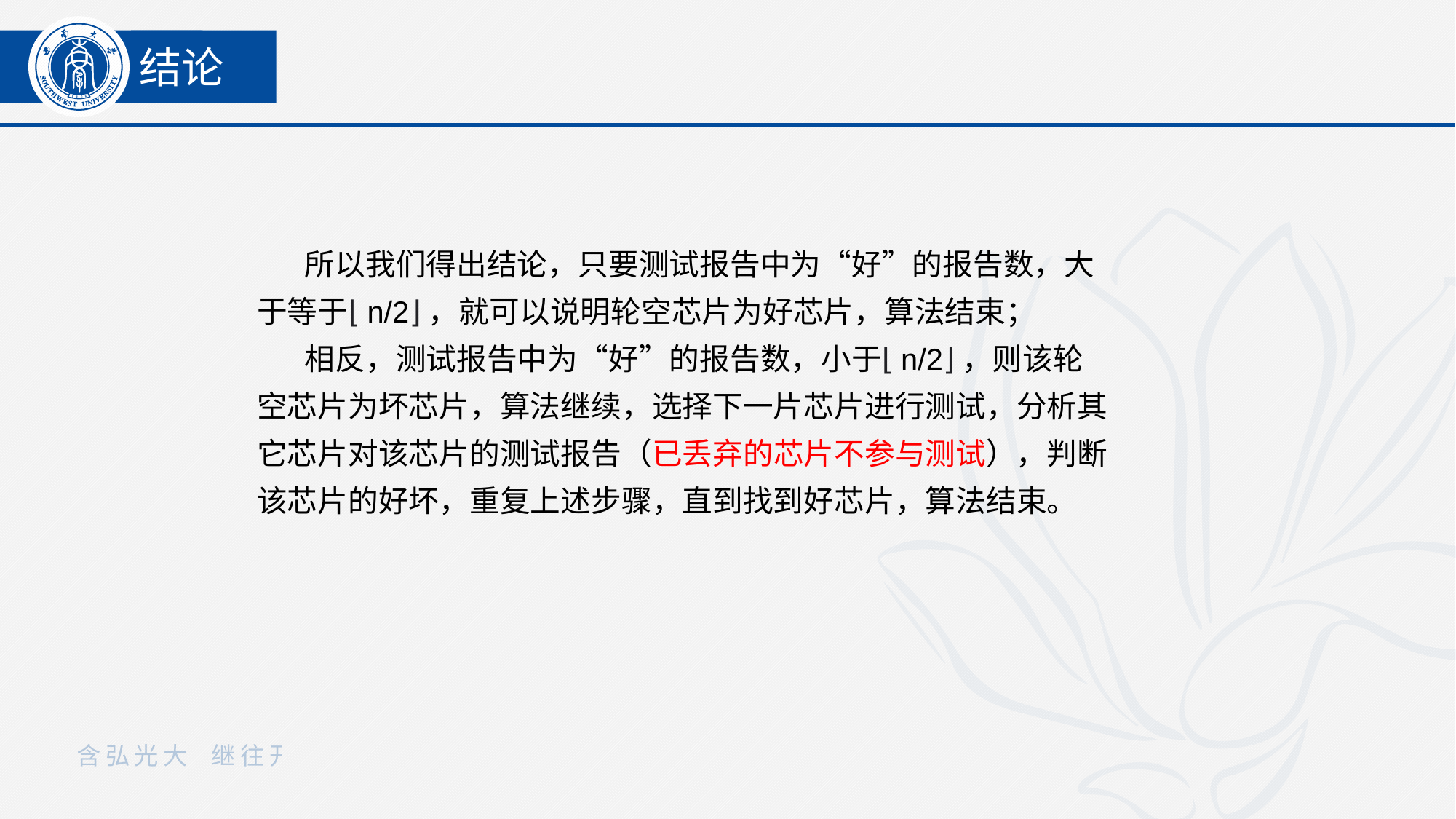

结论
      所以我们得出结论，只要测试报告中为“好”的报告数，大于等于⌊n/2⌋，就可以说明轮空芯片为好芯片，算法结束；
      相反，测试报告中为“好”的报告数，小于⌊n/2⌋，则该轮空芯片为坏芯片，算法继续，选择下一片芯片进行测试，分析其它芯片对该芯片的测试报告（已丢弃的芯片不参与测试），判断该芯片的好坏，重复上述步骤，直到找到好芯片，算法结束。